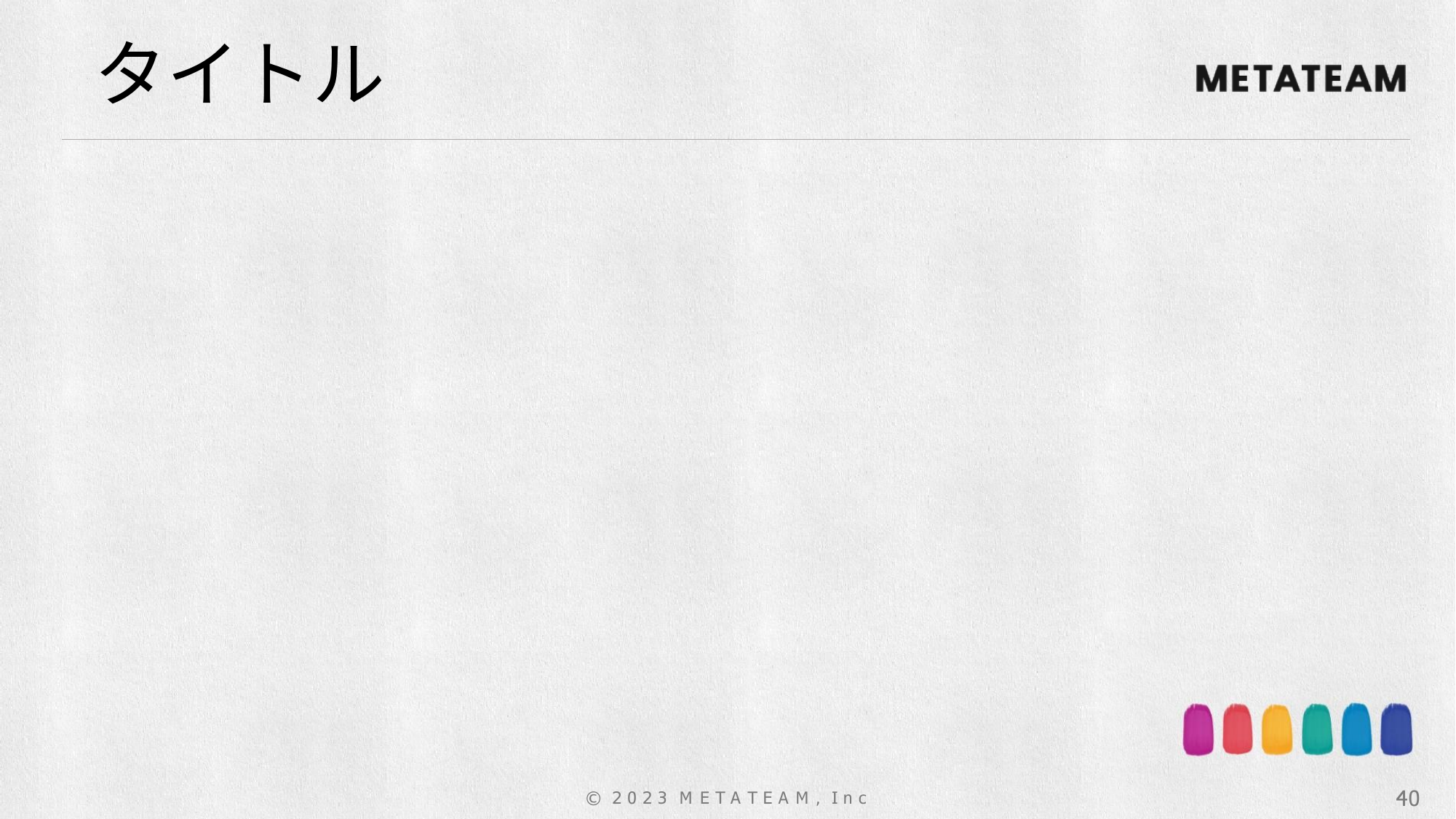

タイトル

40
©  2 0 2 3  M E T A T E A M ,  I n c .